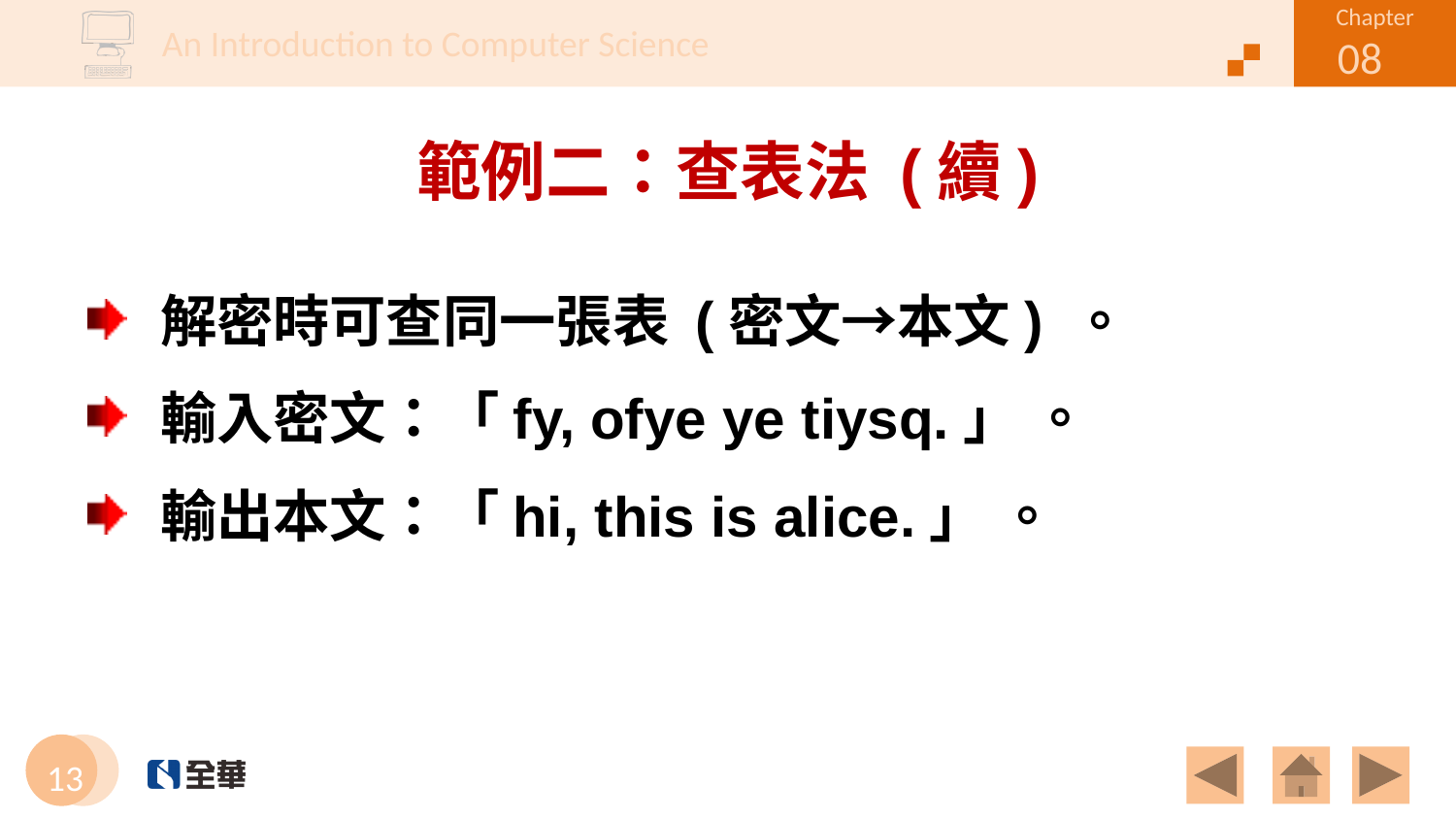

# 範例二：查表法 (續)
解密時可查同一張表 (密文→本文) 。
輸入密文：「fy, ofye ye tiysq.」 。
輸出本文：「hi, this is alice.」 。